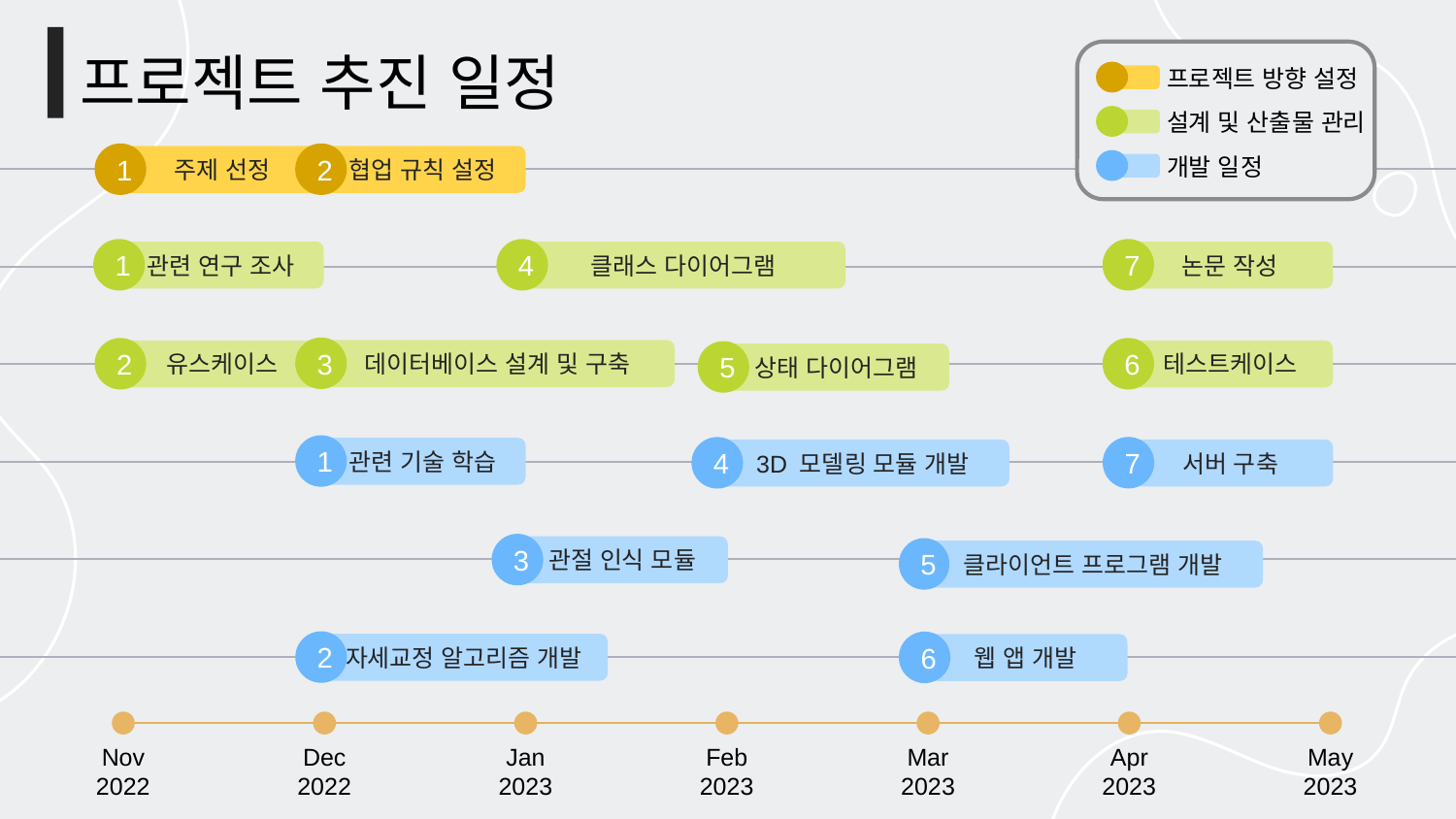

프로젝트 추진 일정

프로젝트 방향 설정

설계 및 산출물 관리

개발 일정

1
주제 선정
2
협업 규칙 설정
1
관련 연구 조사
4
클래스 다이어그램
7
논문 작성
3
데이터베이스 설계 및 구축
6
테스트케이스
2
유스케이스
5
상태 다이어그램
1
관련 기술 학습
7
서버 구축
4
3D 모델링 모듈 개발
3
관절 인식 모듈
5
클라이언트 프로그램 개발
2
자세교정 알고리즘 개발
6
웹 앱 개발

Nov
2022

Dec
2022

Jan
2023

Feb
2023

Mar
2023

Apr
2023

May
2023